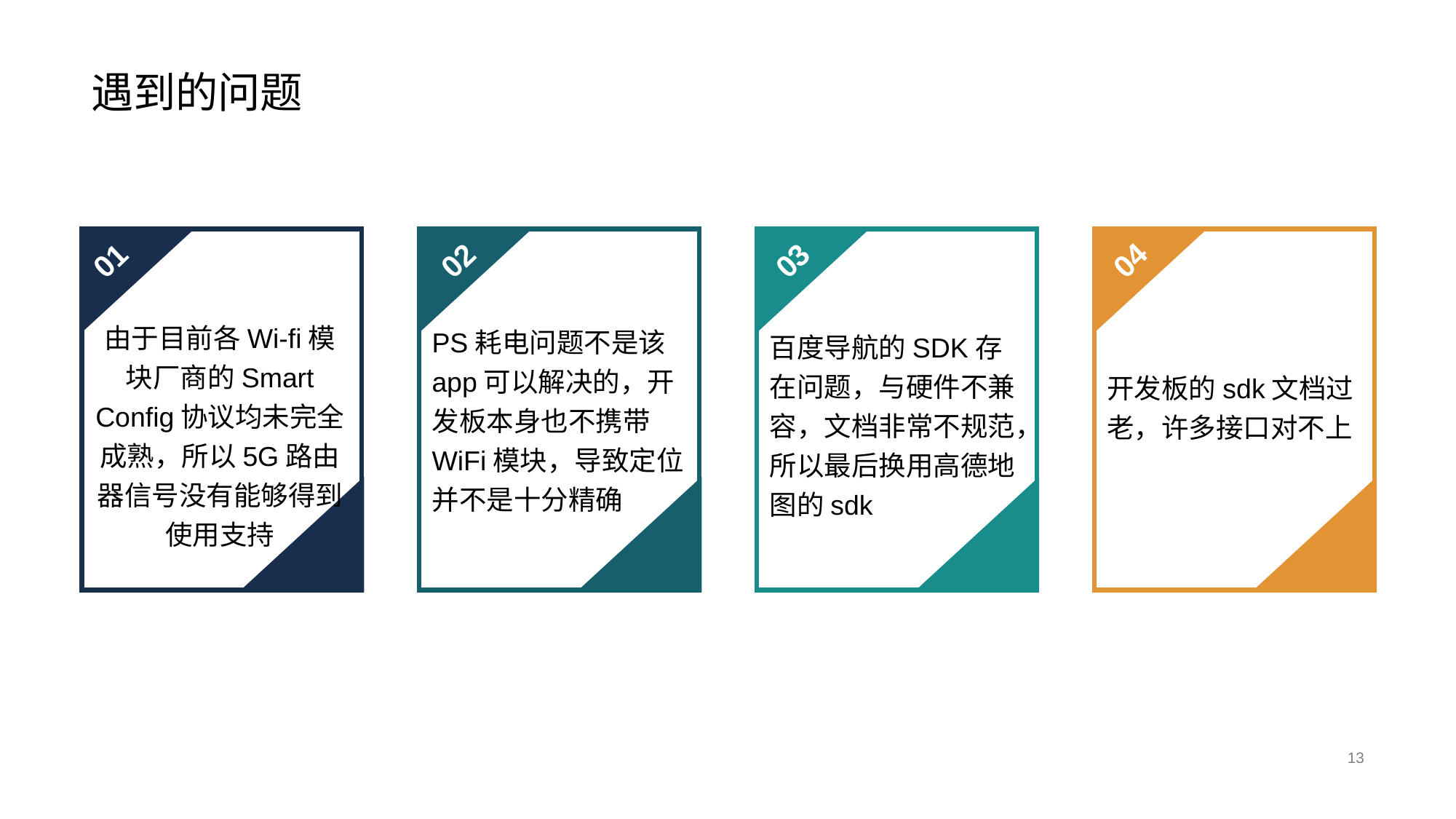

# 遇到的问题

03
04
01
02
由于目前各Wi-fi模块厂商的Smart Config协议均未完全成熟，所以5G路由器信号没有能够得到使用支持
PS耗电问题不是该app可以解决的，开发板本身也不携带WiFi模块，导致定位并不是十分精确
百度导航的SDK存在问题，与硬件不兼容，文档非常不规范，所以最后换用高德地图的sdk

开发板的sdk文档过老，许多接口对不上

13